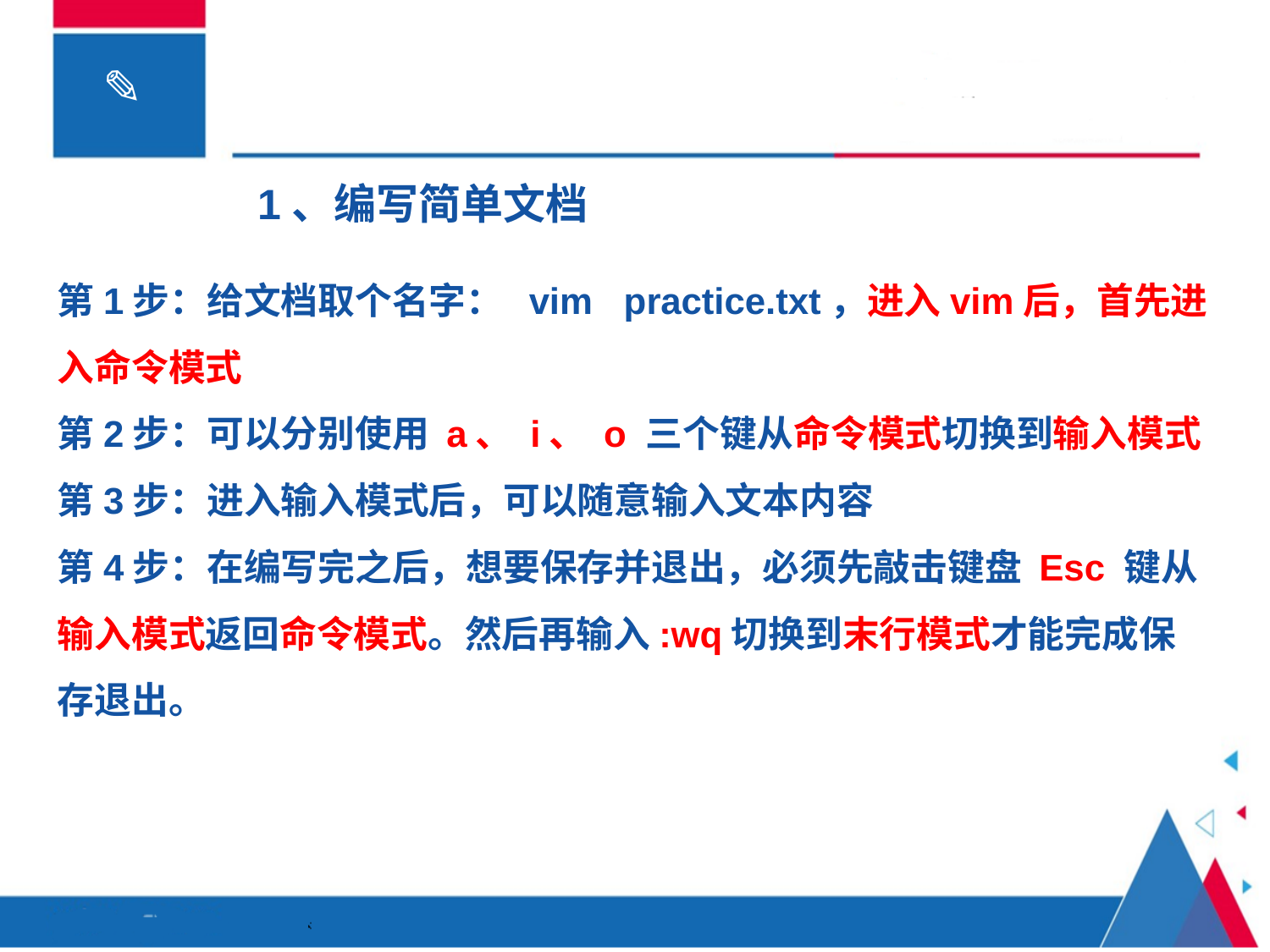

1、编写简单文档
第1步：给文档取个名字：  vim   practice.txt，进入vim后，首先进入命令模式
第2步：可以分别使用 a、 i、 o 三个键从命令模式切换到输入模式
第3步：进入输入模式后，可以随意输入文本内容
第4步：在编写完之后，想要保存并退出，必须先敲击键盘 Esc 键从输入模式返回命令模式。然后再输入:wq切换到末行模式才能完成保存退出。